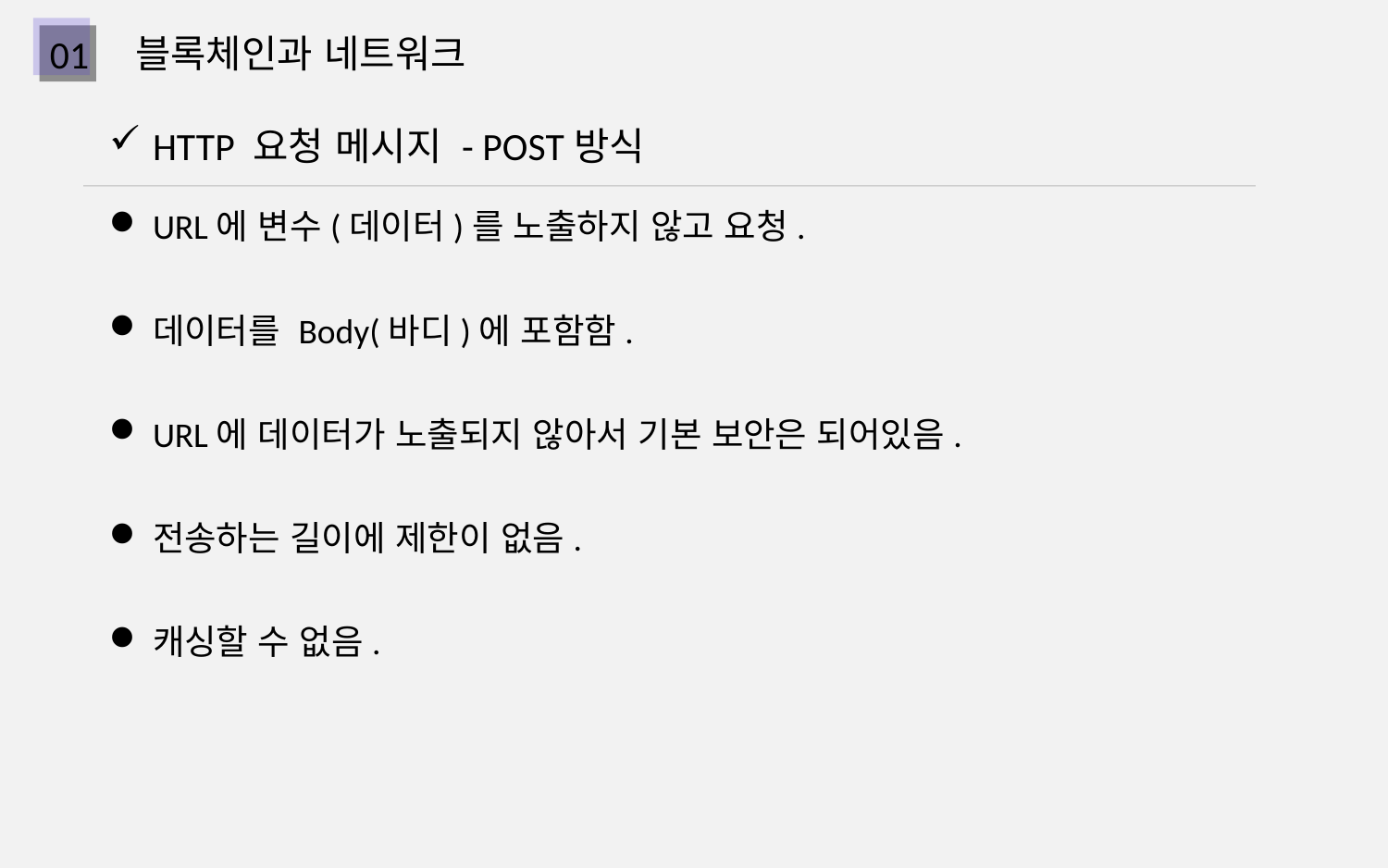

블록체인과 네트워크
01
HTTP 요청 메시지 - POST방식
URL에 변수(데이터)를 노출하지 않고 요청.

데이터를 Body(바디)에 포함함.

URL에 데이터가 노출되지 않아서 기본 보안은 되어있음.

전송하는 길이에 제한이 없음.

캐싱할 수 없음.